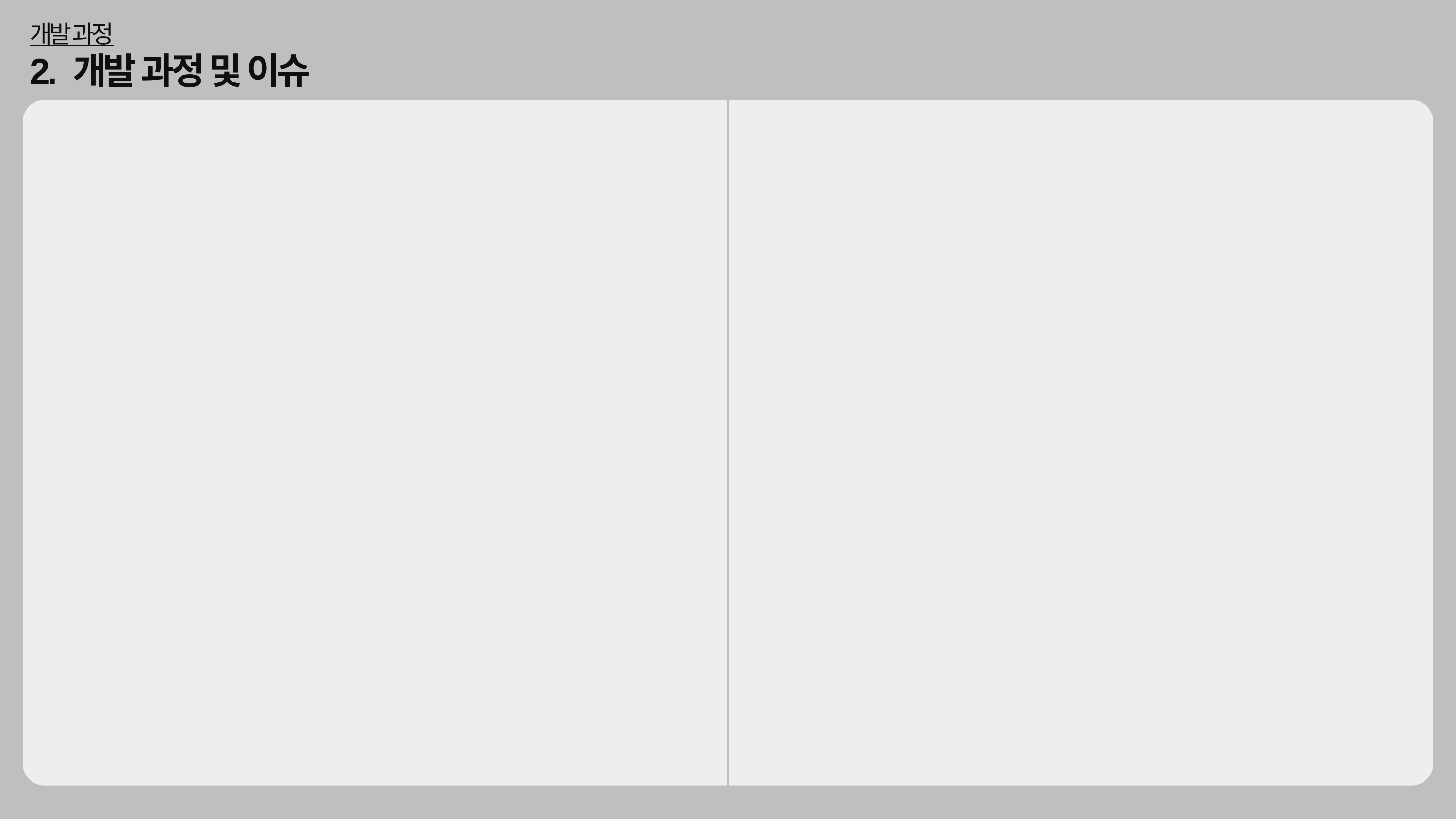

개발 과정
2. 개발 과정 및 이슈